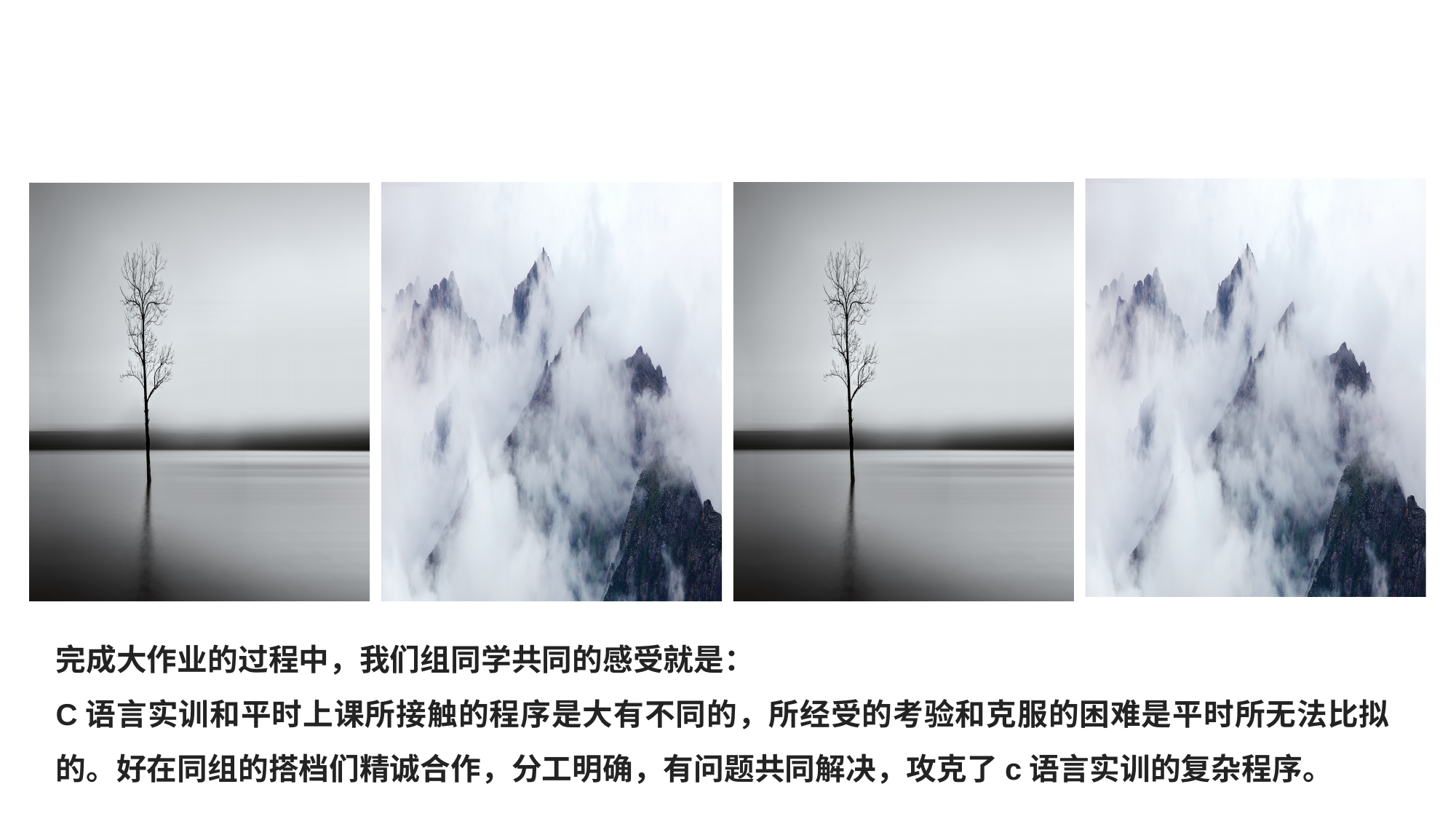

完成大作业的过程中，我们组同学共同的感受就是：
C语言实训和平时上课所接触的程序是大有不同的，所经受的考验和克服的困难是平时所无法比拟的。好在同组的搭档们精诚合作，分工明确，有问题共同解决，攻克了c语言实训的复杂程序。